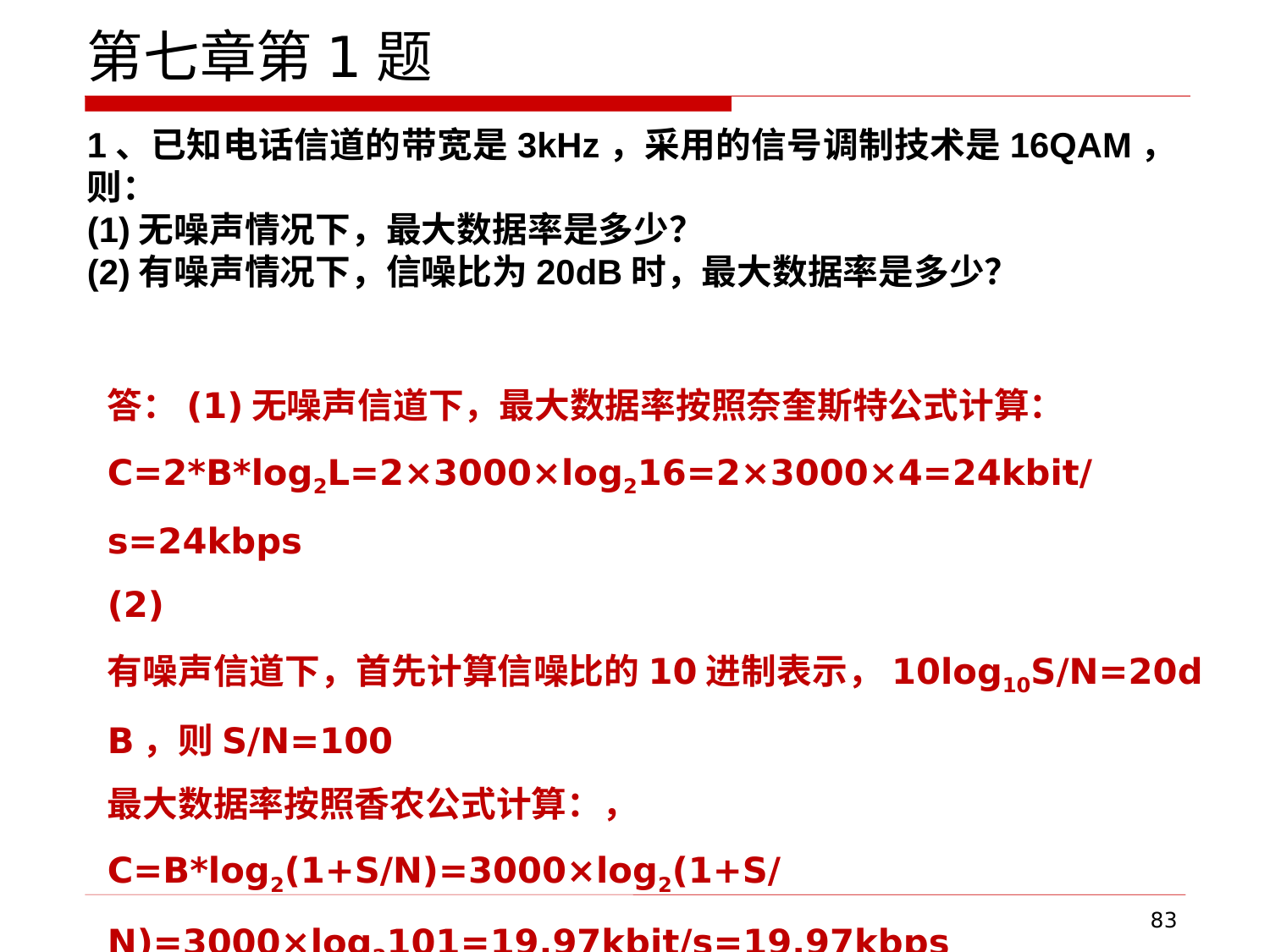

第七章第1题
1、已知电话信道的带宽是3kHz，采用的信号调制技术是16QAM，则：
(1)无噪声情况下，最大数据率是多少？
(2)有噪声情况下，信噪比为20dB时，最大数据率是多少？

答：(1)无噪声信道下，最大数据率按照奈奎斯特公式计算：
C=2*B*log2L=2×3000×log216=2×3000×4=24kbit/s=24kbps
(2) 有噪声信道下，首先计算信噪比的10进制表示，10log10S/N=20dB，则S/N=100
最大数据率按照香农公式计算：，
C=B*log2(1+S/N)=3000×log2(1+S/N)=3000×log2101=19.97kbit/s=19.97kbps
83